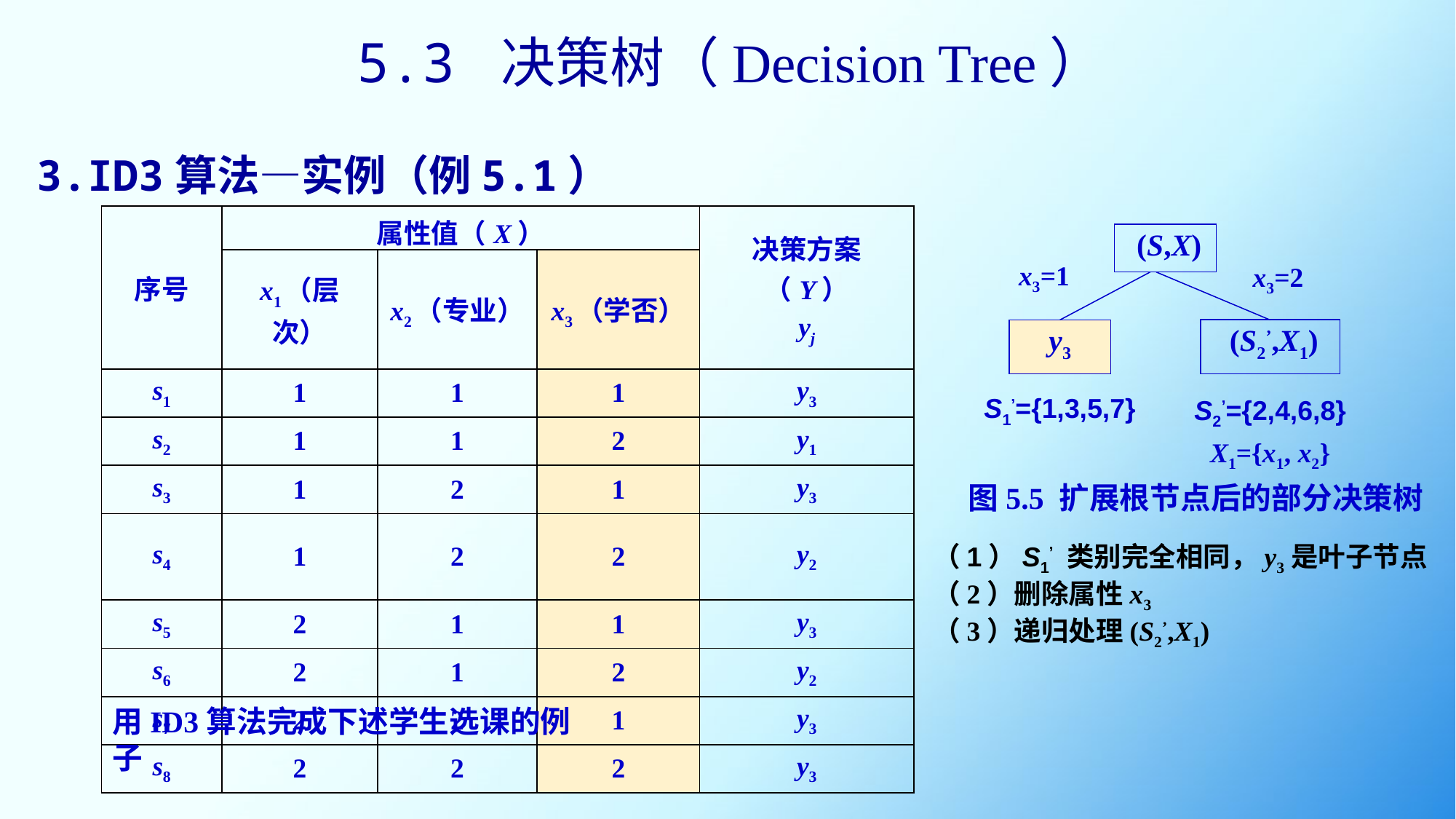

5.3 决策树（Decision Tree）
3.ID3算法—实例（例5.1）
| 序号 | 属性值（X） |  |  | 决策方案（Y） yj |
| --- | --- | --- | --- | --- |
|  | x1（层次） | x2（专业） | x3（学否） |  |
| s1 | 1 | 1 | 1 | y3 |
| s2 | 1 | 1 | 2 | y1 |
| s3 | 1 | 2 | 1 | y3 |
| s4 | 1 | 2 | 2 | y2 |
| s5 | 2 | 1 | 1 | y3 |
| s6 | 2 | 1 | 2 | y2 |
| s7 | 2 | 2 | 1 | y3 |
| s8 | 2 | 2 | 2 | y3 |

 (S,X)
x3=1
x3=2

 (S2’,X1)
y3
    图5.5 扩展根节点后的部分决策树
S1’={1,3,5,7}
S2’={2,4,6,8}
X1={x1, x2}
（1）S1’ 类别完全相同，y3是叶子节点
（2）删除属性x3
（3）递归处理(S2’,X1)
用ID3算法完成下述学生选课的例子